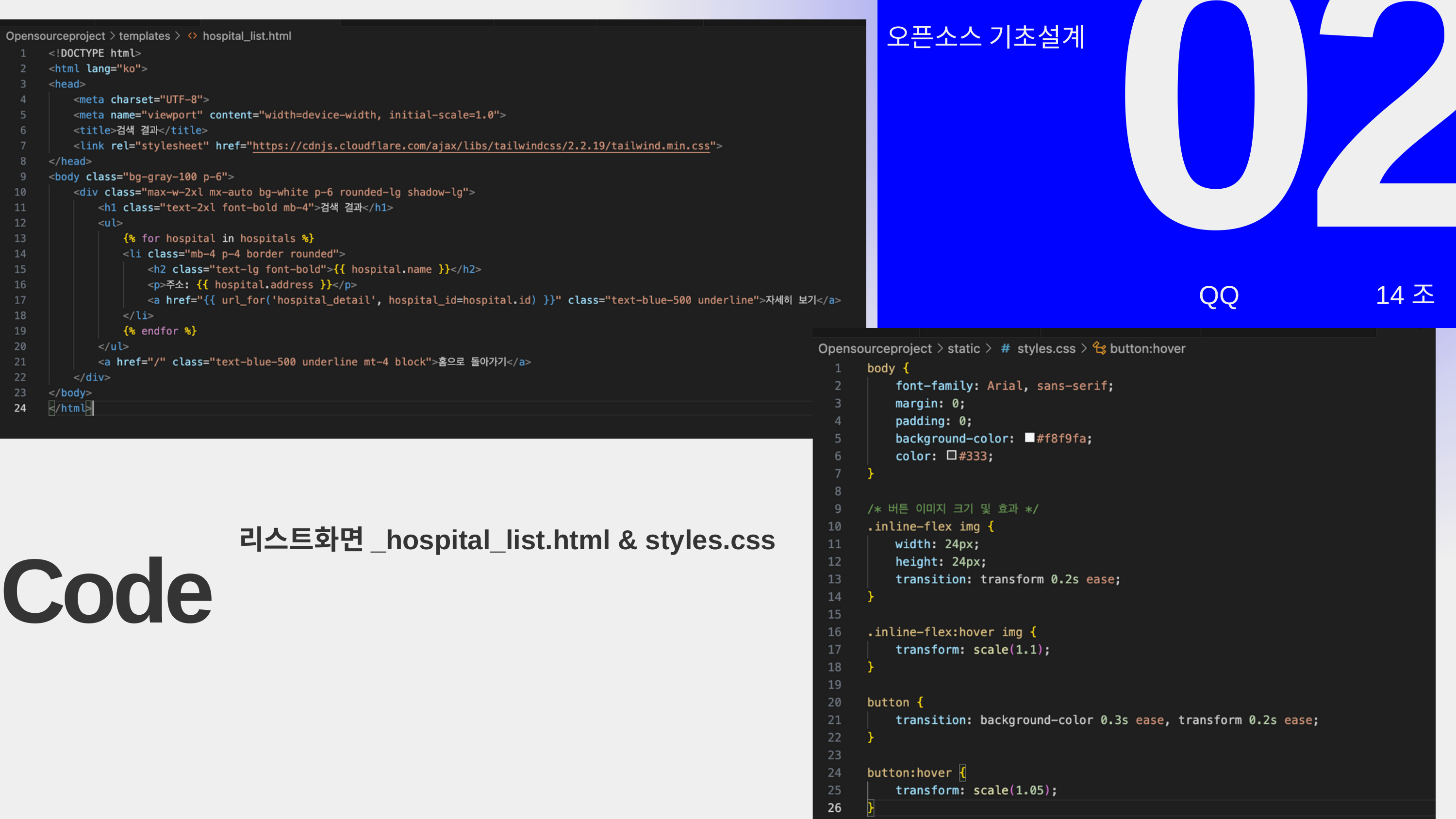

02

오픈소스 기초설계

QQ
14조

리스트화면_hospital_list.html & styles.css
Code